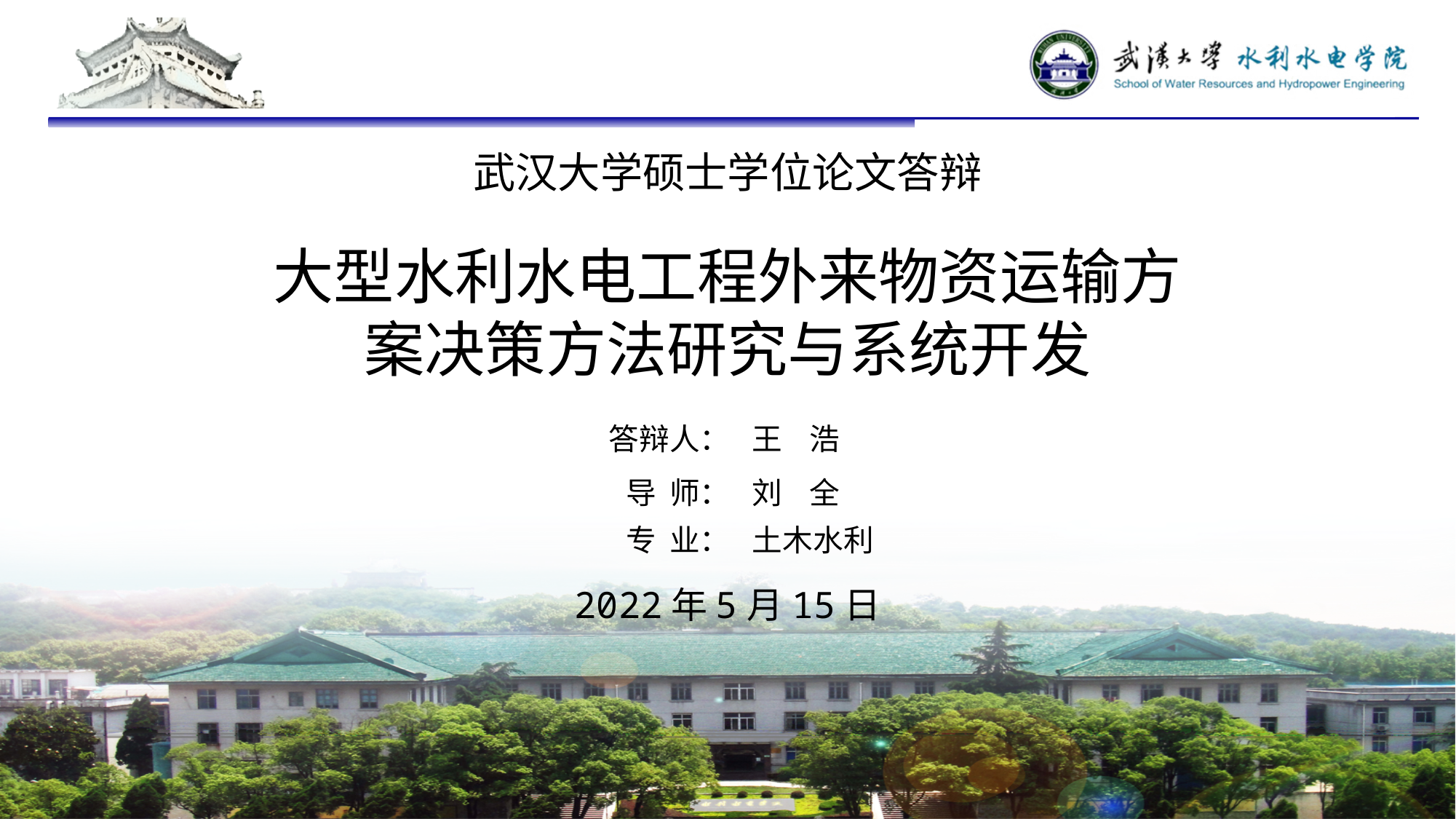

武汉大学硕士学位论文答辩
大型水利水电工程外来物资运输方案决策方法研究与系统开发
| 答辩人： | 王 浩 |
| --- | --- |
| 导 师： | 刘 全 |
| 专 业： | 土木水利 |
2022年5月15日